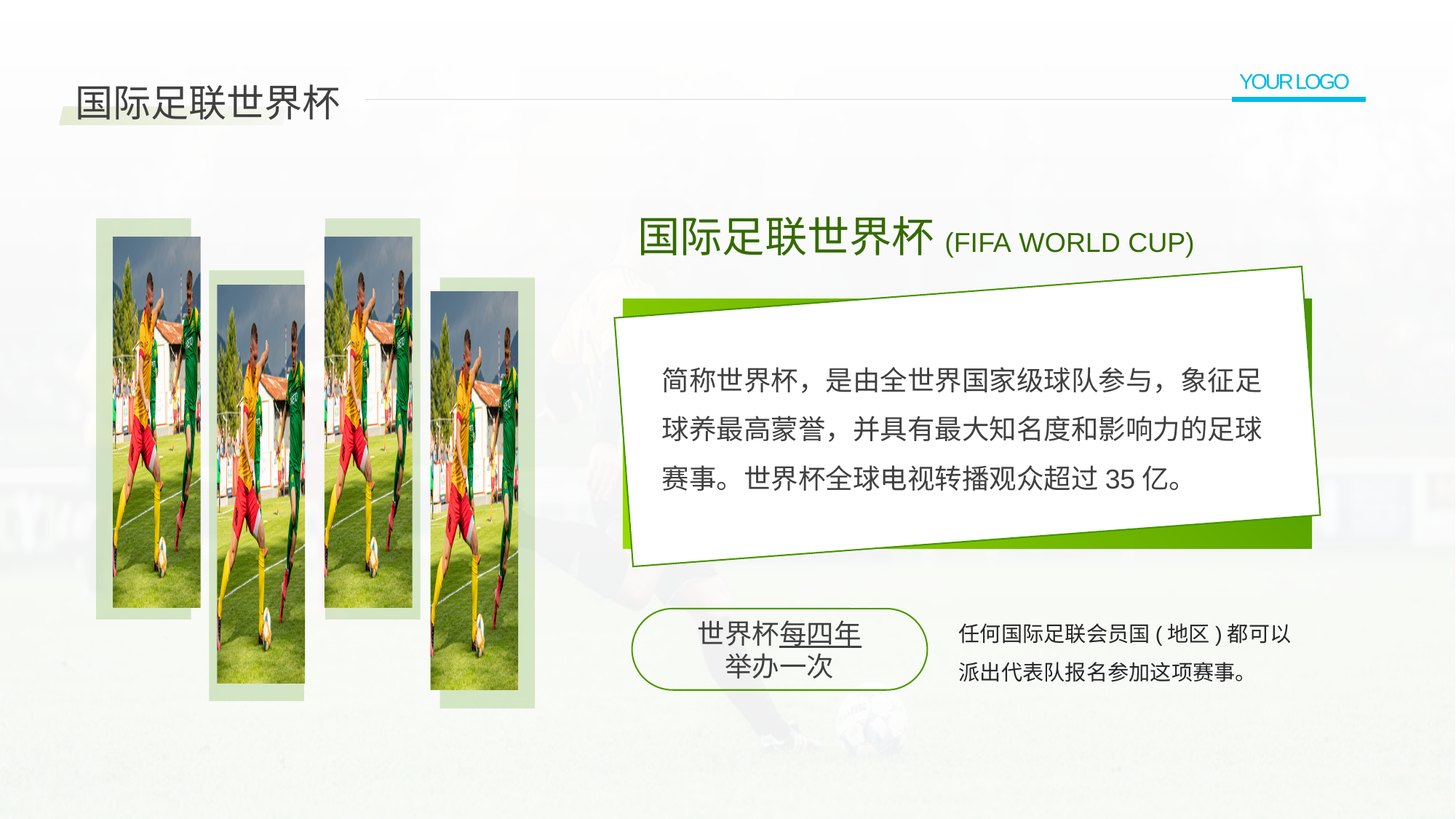

01
YOUR LOGO
国际足联世界杯

国际足联世界杯(FIFA WORLD CUP)

简称世界杯，是由全世界国家级球队参与，象征足球养最高蒙誉，并具有最大知名度和影响力的足球赛事。世界杯全球电视转播观众超过35亿。
任何国际足联会员国(地区)都可以派出代表队报名参加这项赛事。
世界杯每四年
举办一次